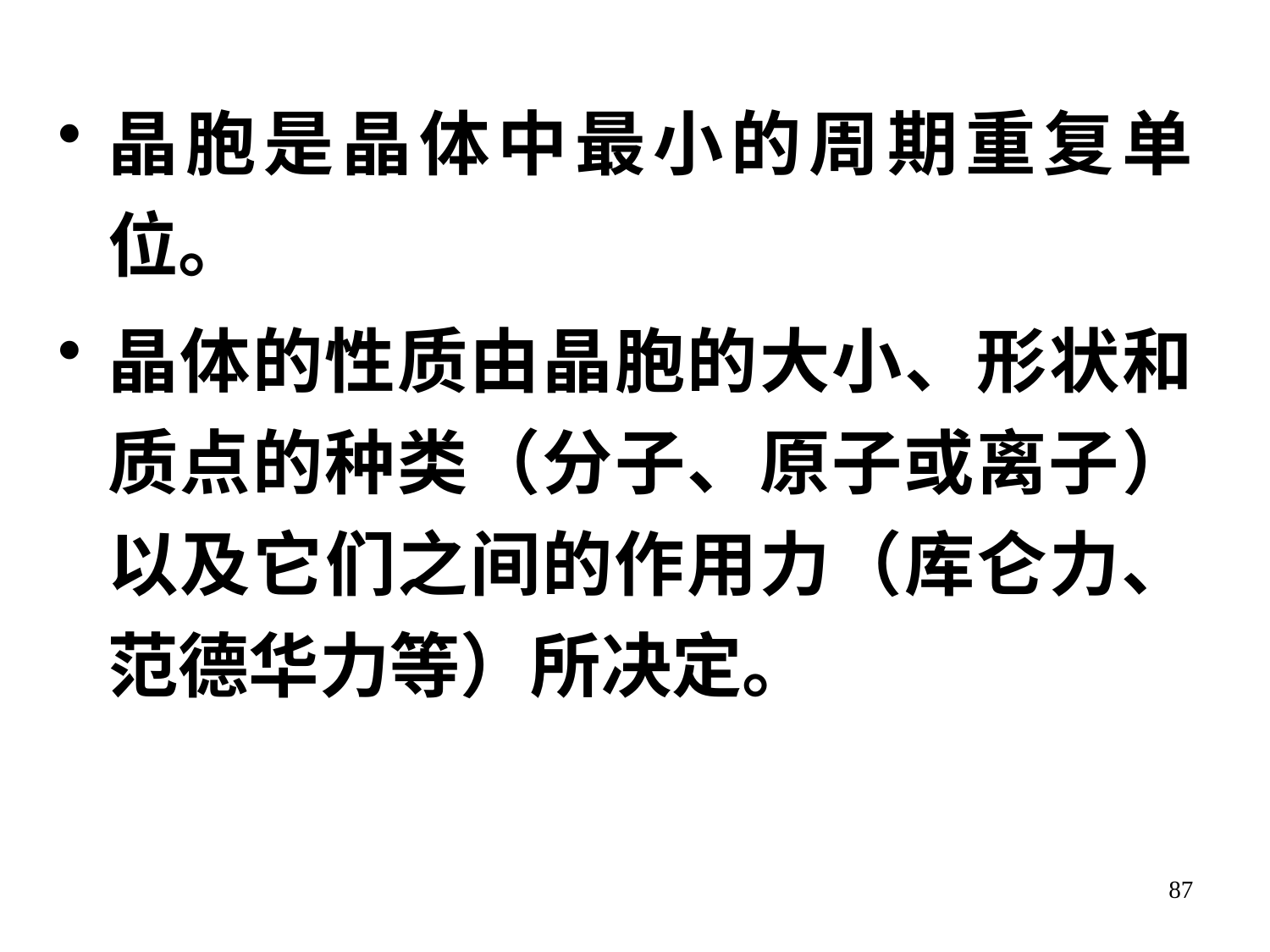

晶胞是晶体中最小的周期重复单位。
晶体的性质由晶胞的大小、形状和质点的种类（分子、原子或离子）以及它们之间的作用力（库仑力、范德华力等）所决定。
87